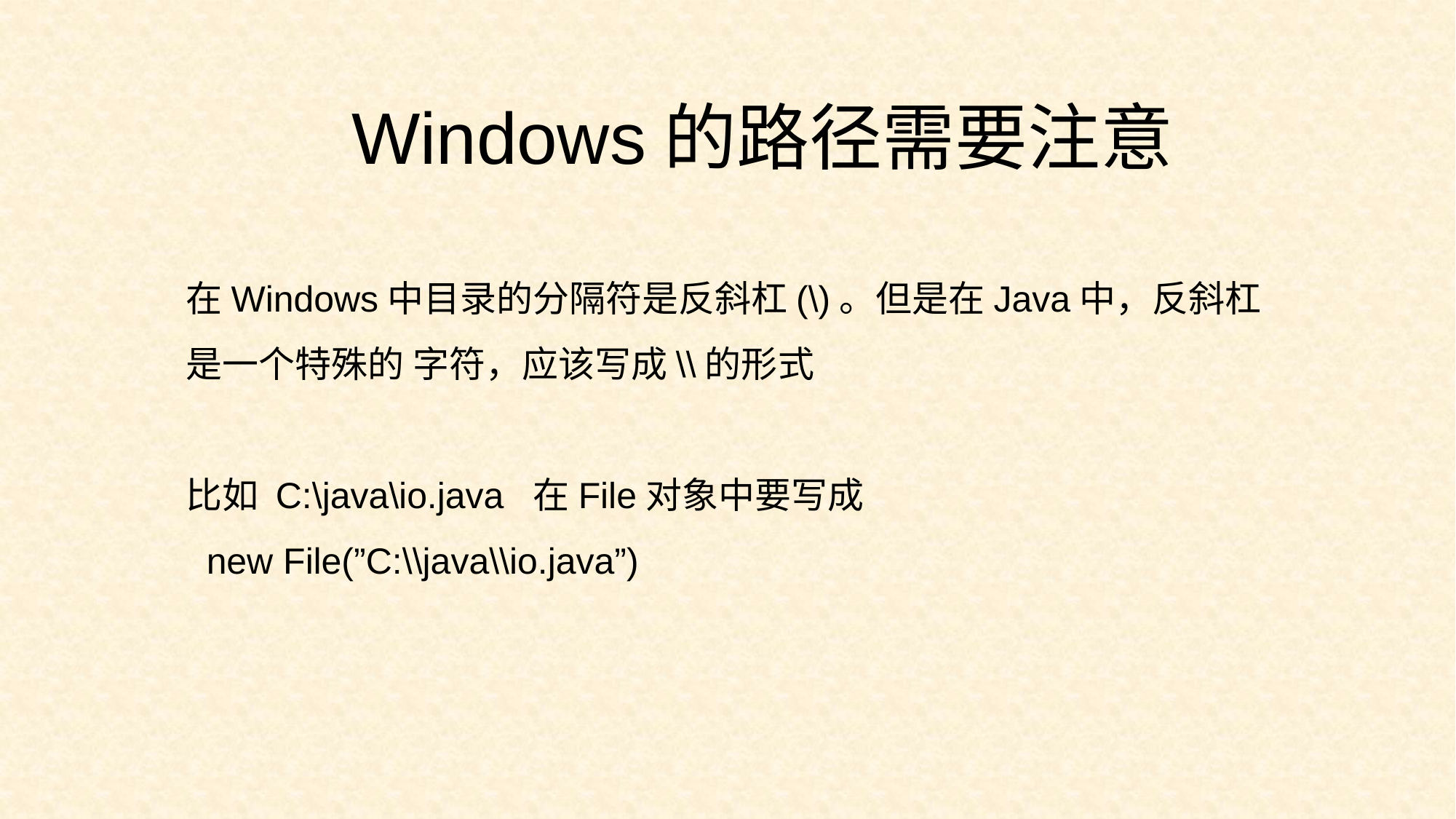

Windows的路径需要注意
在Windows中目录的分隔符是反斜杠(\)。但是在Java中，反斜杠是一个特殊的 字符，应该写成\\的形式

比如 C:\java\io.java  在File对象中要写成
  new File(”C:\\java\\io.java”)